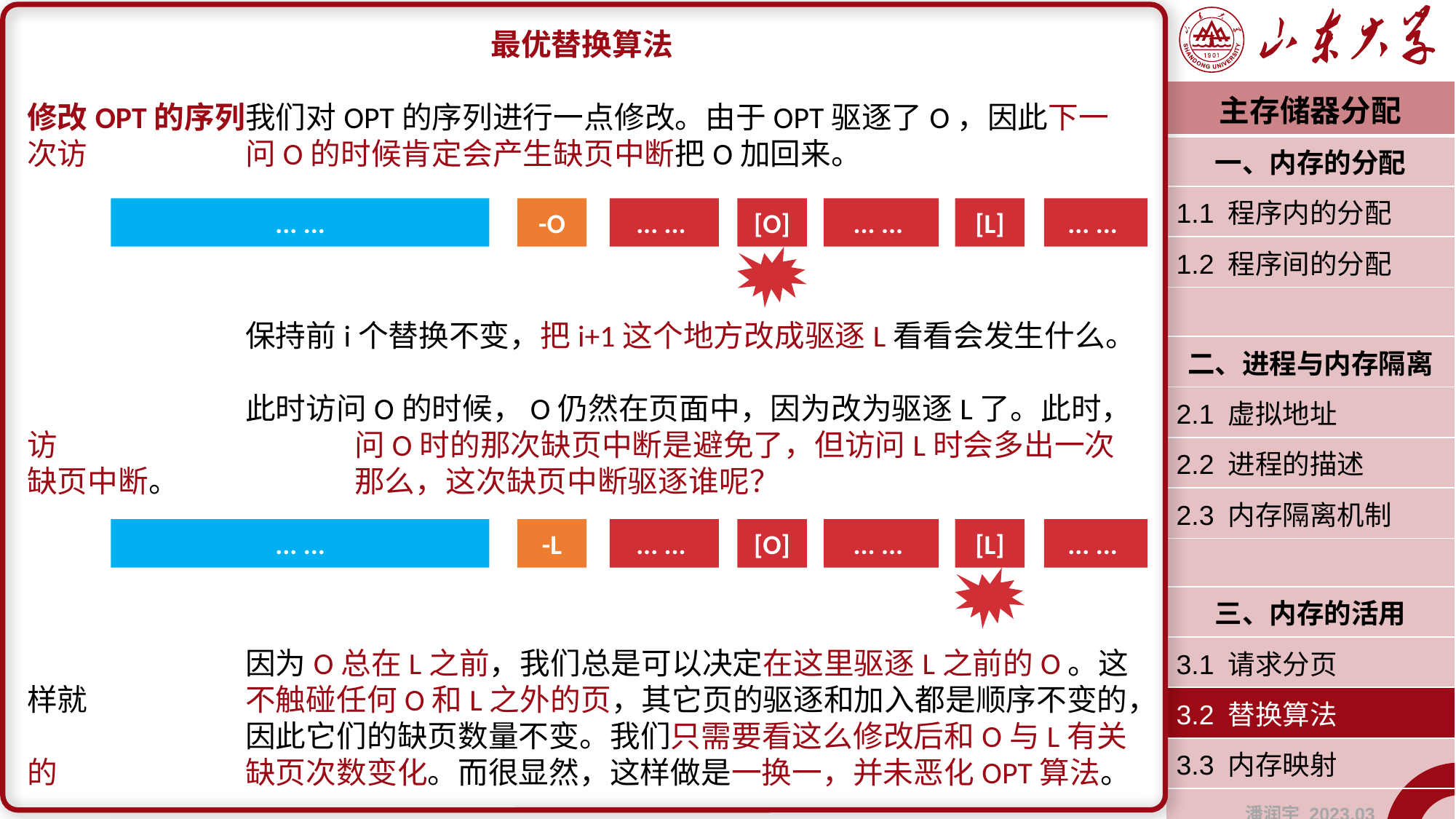

最优替换算法

修改OPT的序列	我们对OPT的序列进行一点修改。由于OPT驱逐了O，因此下一次访		问O的时候肯定会产生缺页中断把O加回来。

		保持前i个替换不变，把i+1这个地方改成驱逐L看看会发生什么。

		此时访问O的时候，O仍然在页面中，因为改为驱逐L了。此时，访			问O时的那次缺页中断是避免了，但访问L时会多出一次缺页中断。		那么，这次缺页中断驱逐谁呢？

		因为O总在L之前，我们总是可以决定在这里驱逐L之前的O。这样就		不触碰任何O和L之外的页，其它页的驱逐和加入都是顺序不变的，		因此它们的缺页数量不变。我们只需要看这么修改后和O与L有关的		缺页次数变化。而很显然，这样做是一换一，并未恶化OPT算法。
| 主存储器分配 |
| --- |
| 一、内存的分配 |
| 1.1 程序内的分配 |
| 1.2 程序间的分配 |
|  |
| 二、进程与内存隔离 |
| 2.1 虚拟地址 |
| 2.2 进程的描述 |
| 2.3 内存隔离机制 |
|  |
| 三、内存的活用 |
| 3.1 请求分页 |
| 3.2 替换算法 |
| 3.3 内存映射 |
| 潘润宇 2023.03 |
... ...
-O
... ...
[O]
... ...
[L]
... ...

... ...
-L
... ...
[O]
... ...
[L]
... ...